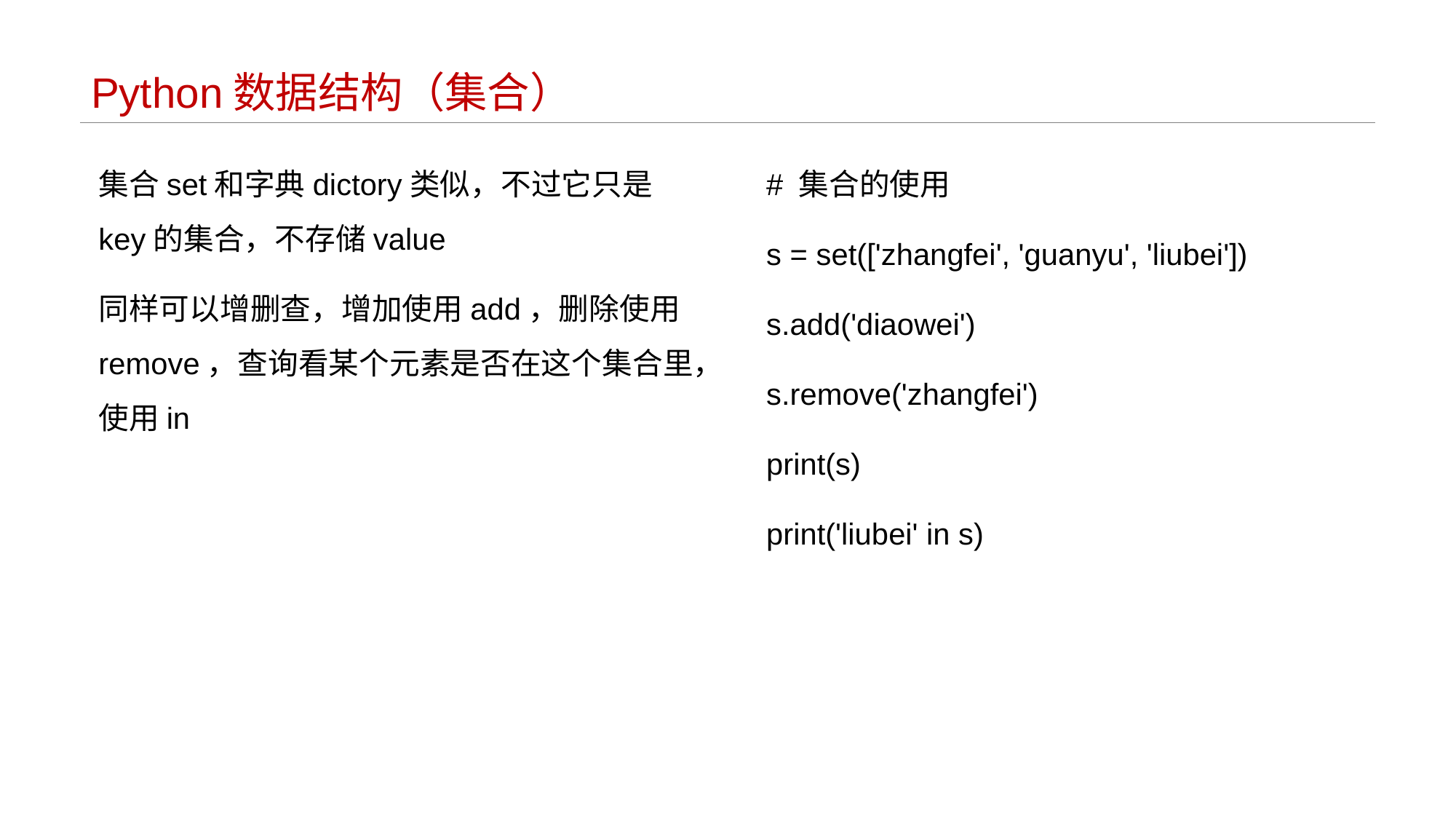

# Python数据结构（集合）
集合set和字典dictory类似，不过它只是key的集合，不存储value
同样可以增删查，增加使用add，删除使用remove，查询看某个元素是否在这个集合里，使用in
# 集合的使用
s = set(['zhangfei', 'guanyu', 'liubei'])
s.add('diaowei')
s.remove('zhangfei')
print(s)
print('liubei' in s)